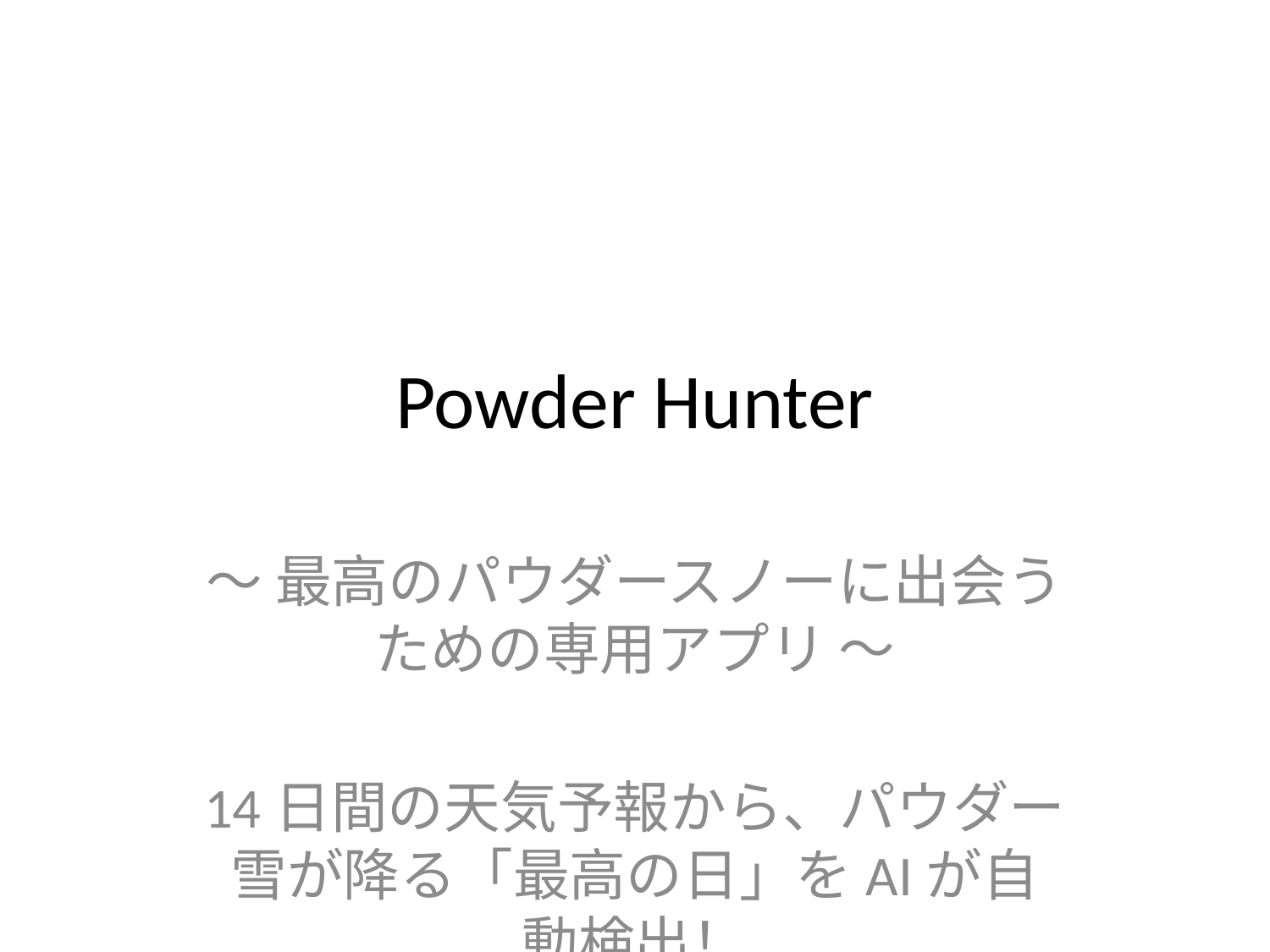

# Powder Hunter
〜 最高のパウダースノーに出会うための専用アプリ 〜

14日間の天気予報から、パウダー雪が降る「最高の日」をAIが自動検出！